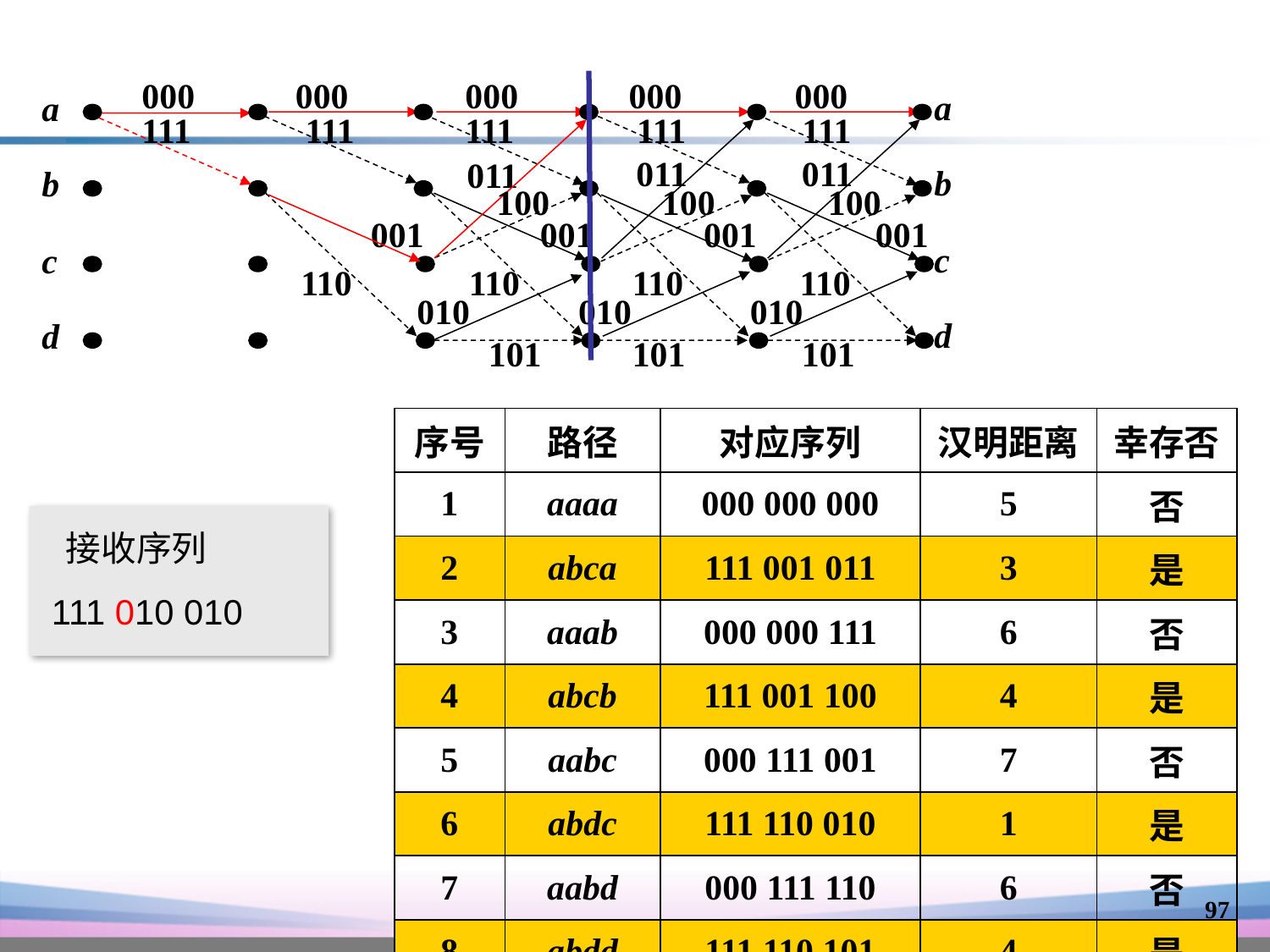

000
000
000
000
000

a
b
c
d

111
111
111
111
111
100
100
100
a
b
c
d

001
001
001
001
010
010
010
101
101
101
011
011
011
110
110
110
110

| 序号 | 路径 | 对应序列 | 汉明距离 | 幸存否 |
| --- | --- | --- | --- | --- |
| 1 | aaaa | 000 000 000 | 5 | 否 |
| 2 | abca | 111 001 011 | 3 | 是 |
| 3 | aaab | 000 000 111 | 6 | 否 |
| 4 | abcb | 111 001 100 | 4 | 是 |
| 5 | aabc | 000 111 001 | 7 | 否 |
| 6 | abdc | 111 110 010 | 1 | 是 |
| 7 | aabd | 000 111 110 | 6 | 否 |
| 8 | abdd | 111 110 101 | 4 | 是 |
  接收序列
 111 010 010
97